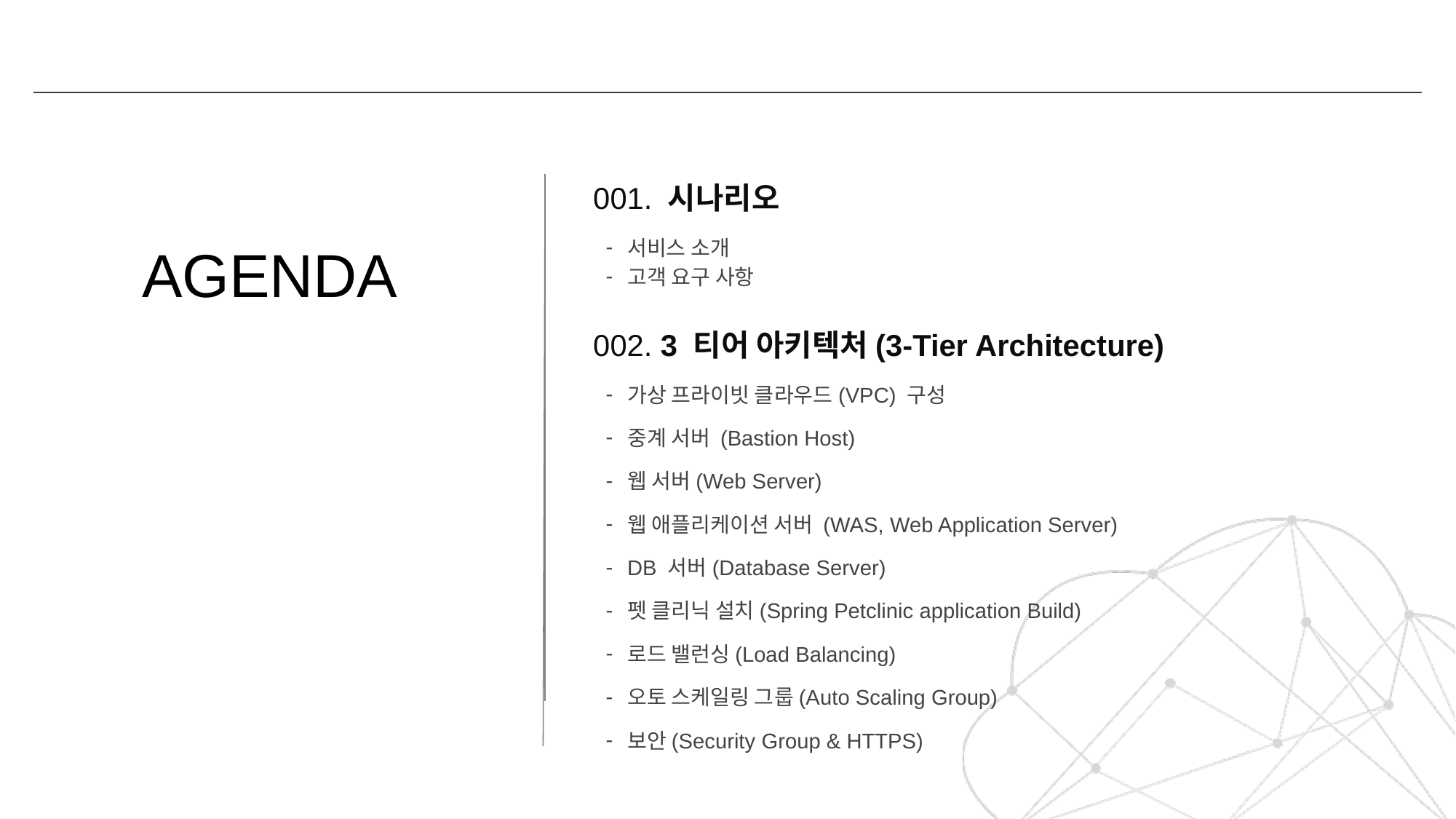

001. 시나리오
서비스 소개
고객 요구 사항
# AGENDA

002. 3 티어 아키텍처(3-Tier Architecture)
가상 프라이빗 클라우드(VPC) 구성
중계 서버 (Bastion Host)
웹 서버(Web Server)
웹 애플리케이션 서버 (WAS, Web Application Server)
DB 서버(Database Server)
펫 클리닉 설치(Spring Petclinic application Build)
로드 밸런싱(Load Balancing)
오토 스케일링 그룹(Auto Scaling Group)
보안(Security Group & HTTPS)